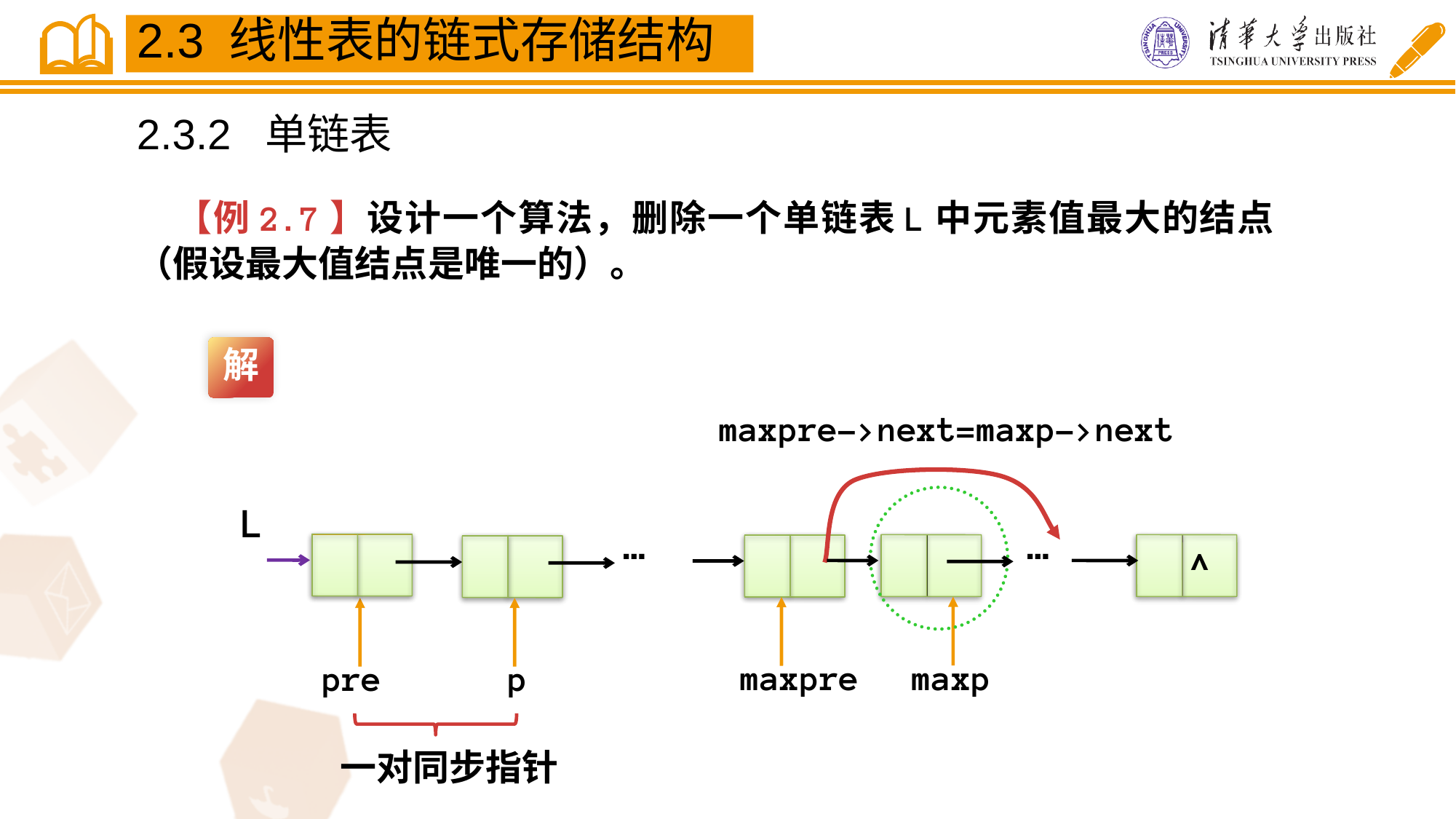

2.3 线性表的链式存储结构
2.3.2  单链表
   【例2.7】设计一个算法，删除一个单链表L中元素值最大的结点（假设最大值结点是唯一的）。
解
maxpre->next=maxp->next

maxp
maxpre
L
…
…

∧

pre
p
一对同步指针